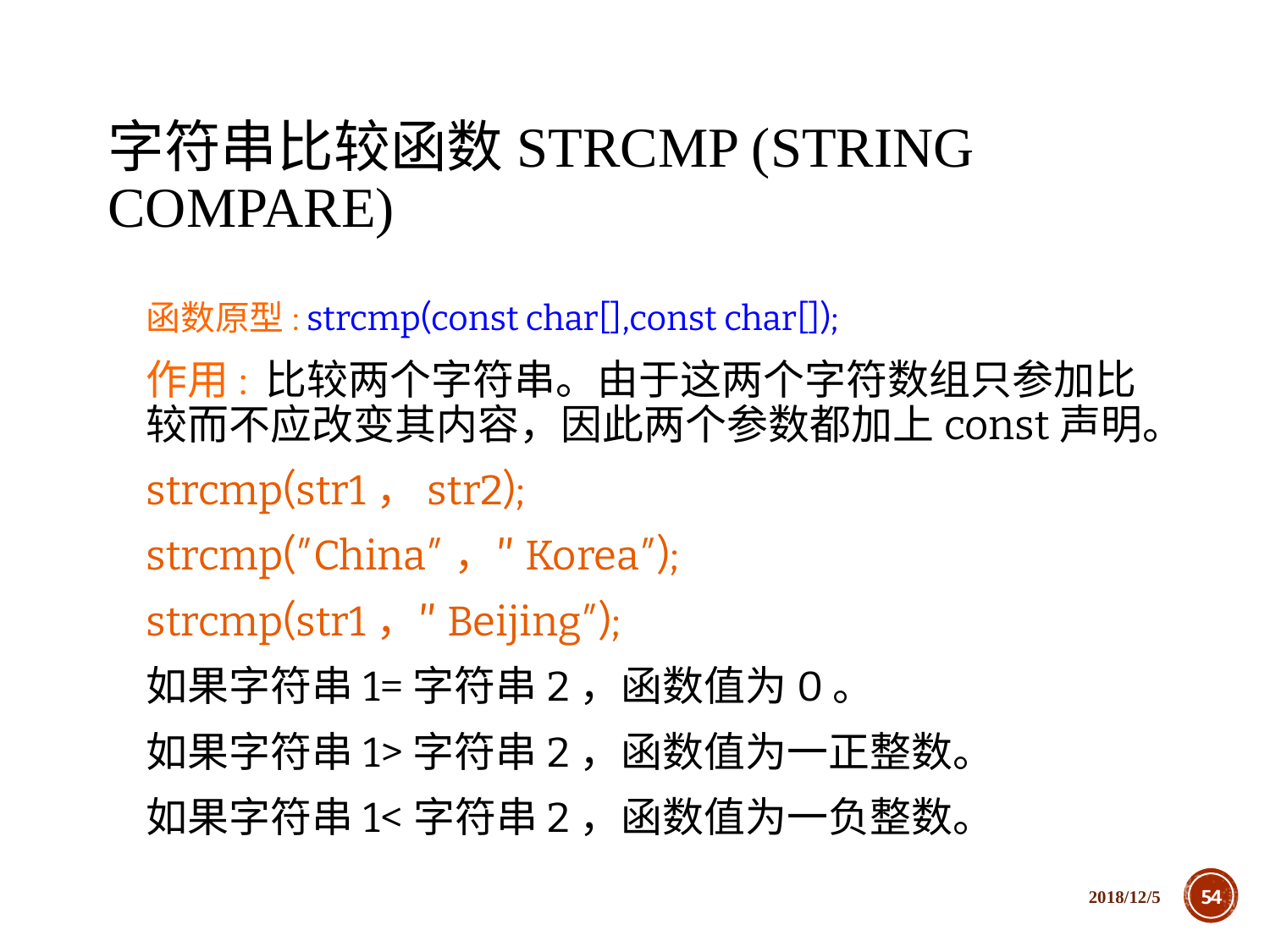

# 字符串比较函数strcmp (string compare)
函数原型: strcmp(const char[],const char[]);
作用: 比较两个字符串。由于这两个字符数组只参加比较而不应改变其内容，因此两个参数都加上const声明。
strcmp(str1，str2);
strcmp(″China″，″Korea″);
strcmp(str1，″Beijing″);
如果字符串1=字符串2，函数值为0。
如果字符串1>字符串2，函数值为一正整数。
如果字符串1<字符串2，函数值为一负整数。

2018/12/5
54